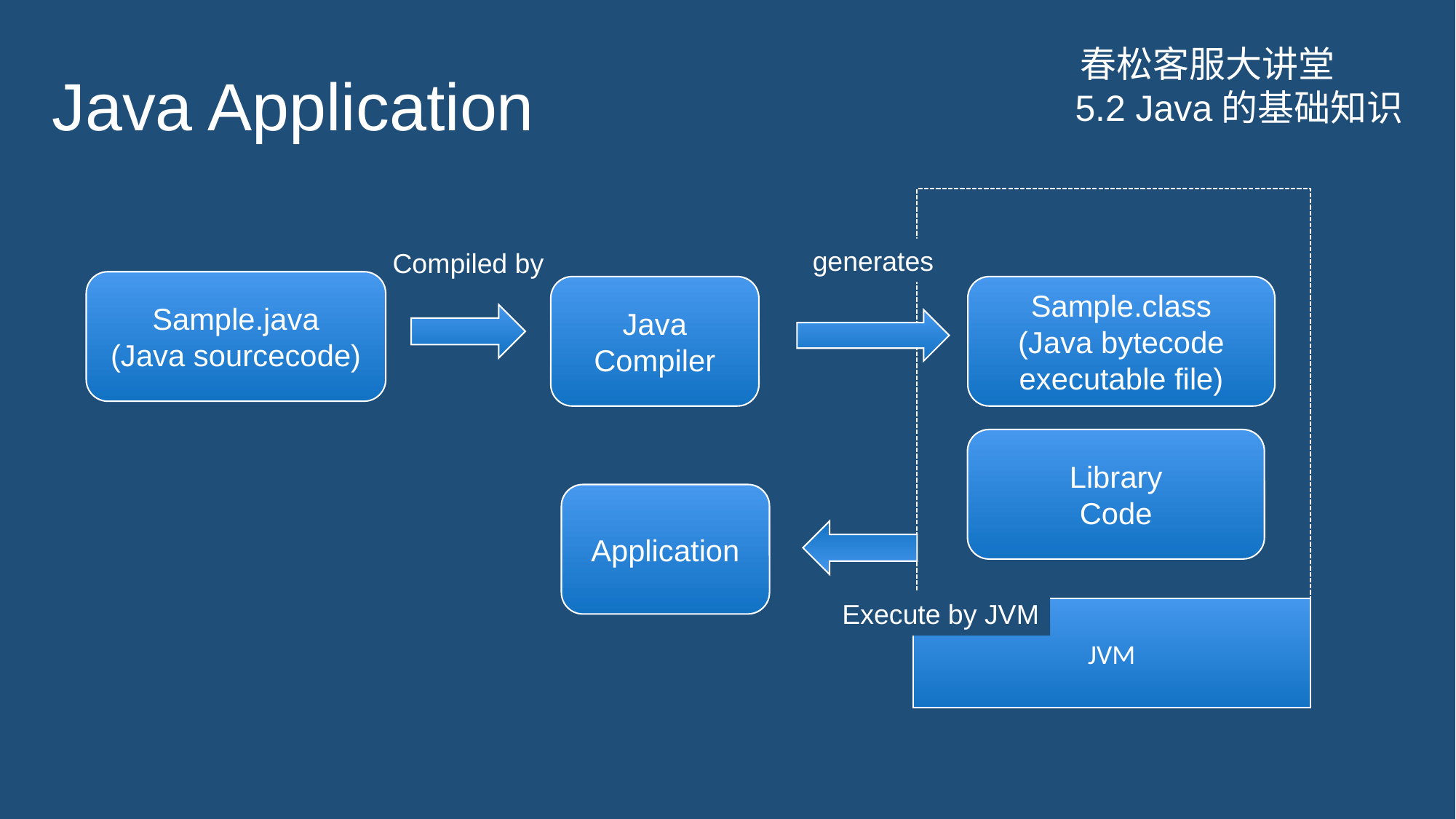

# Java Application
春松客服大讲堂
5.2 Java的基础知识

generates
Compiled by
Sample.java
(Java sourcecode)
Java
Compiler
Sample.class
(Java bytecode executable file)

Library
Code
Application

Execute by JVM
JVM